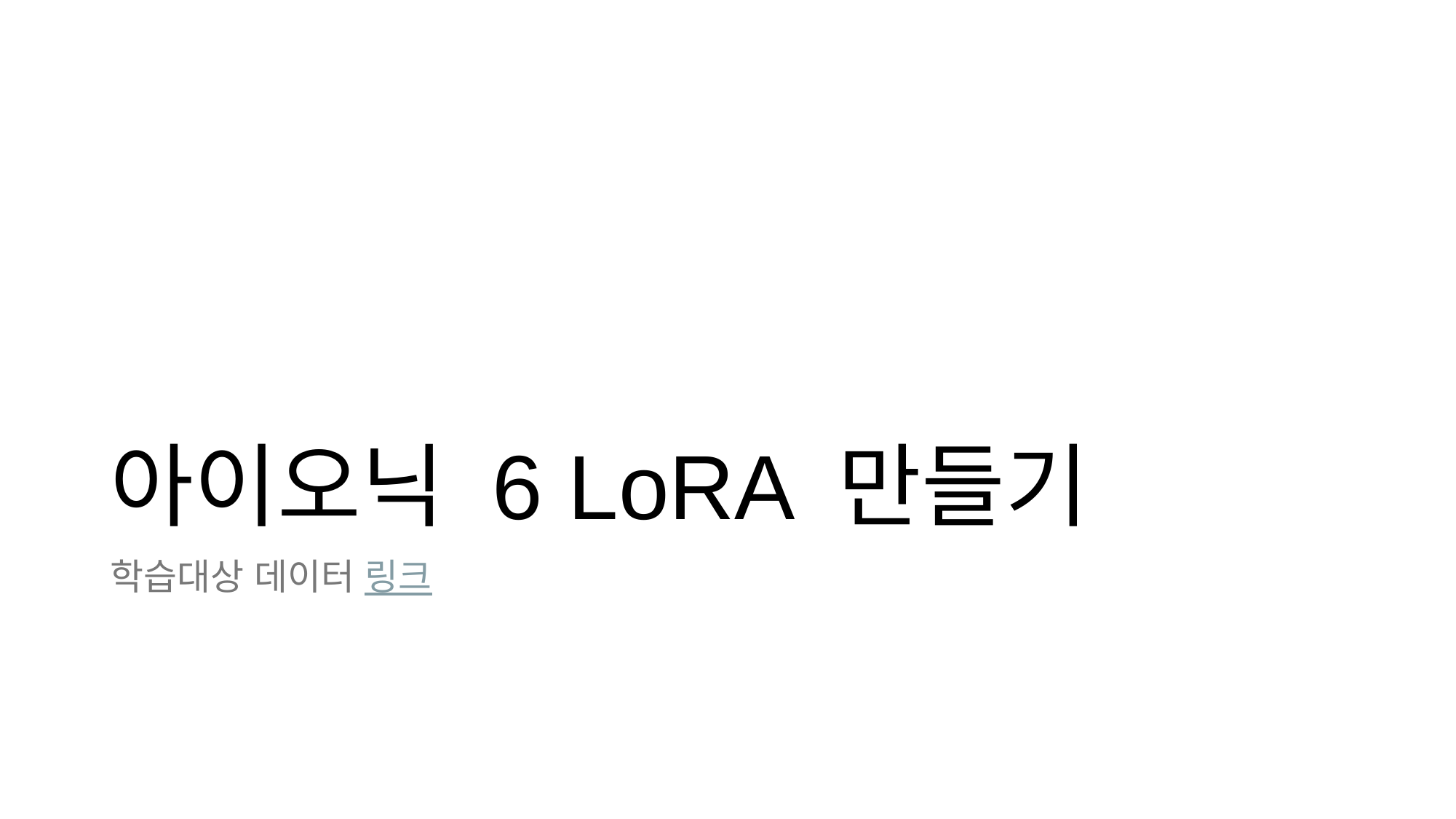

# 아이오닉 6 LoRA 만들기
학습대상 데이터 링크